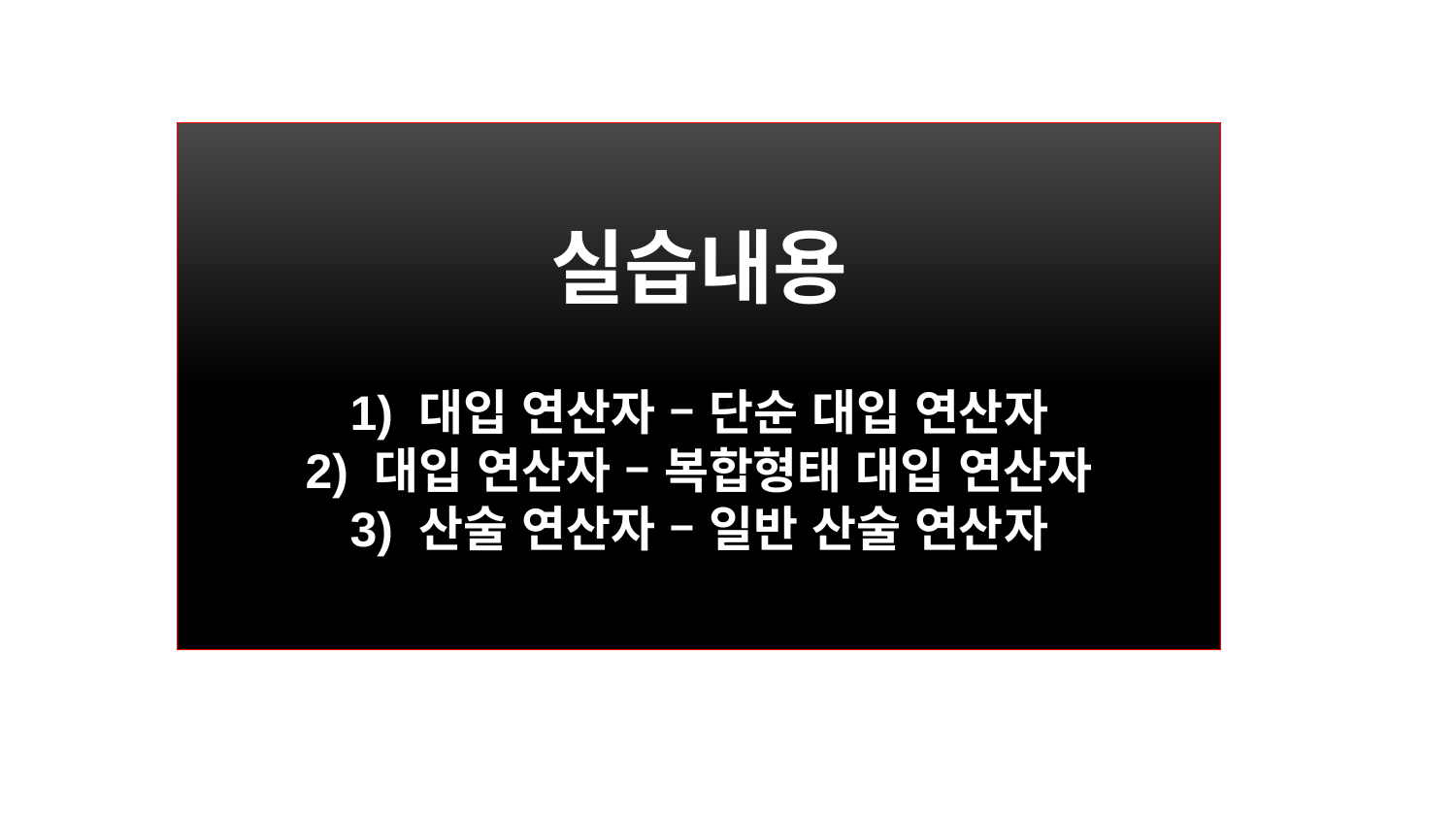

실습내용

1) 대입 연산자 – 단순 대입 연산자
2) 대입 연산자 – 복합형태 대입 연산자
3) 산술 연산자 – 일반 산술 연산자